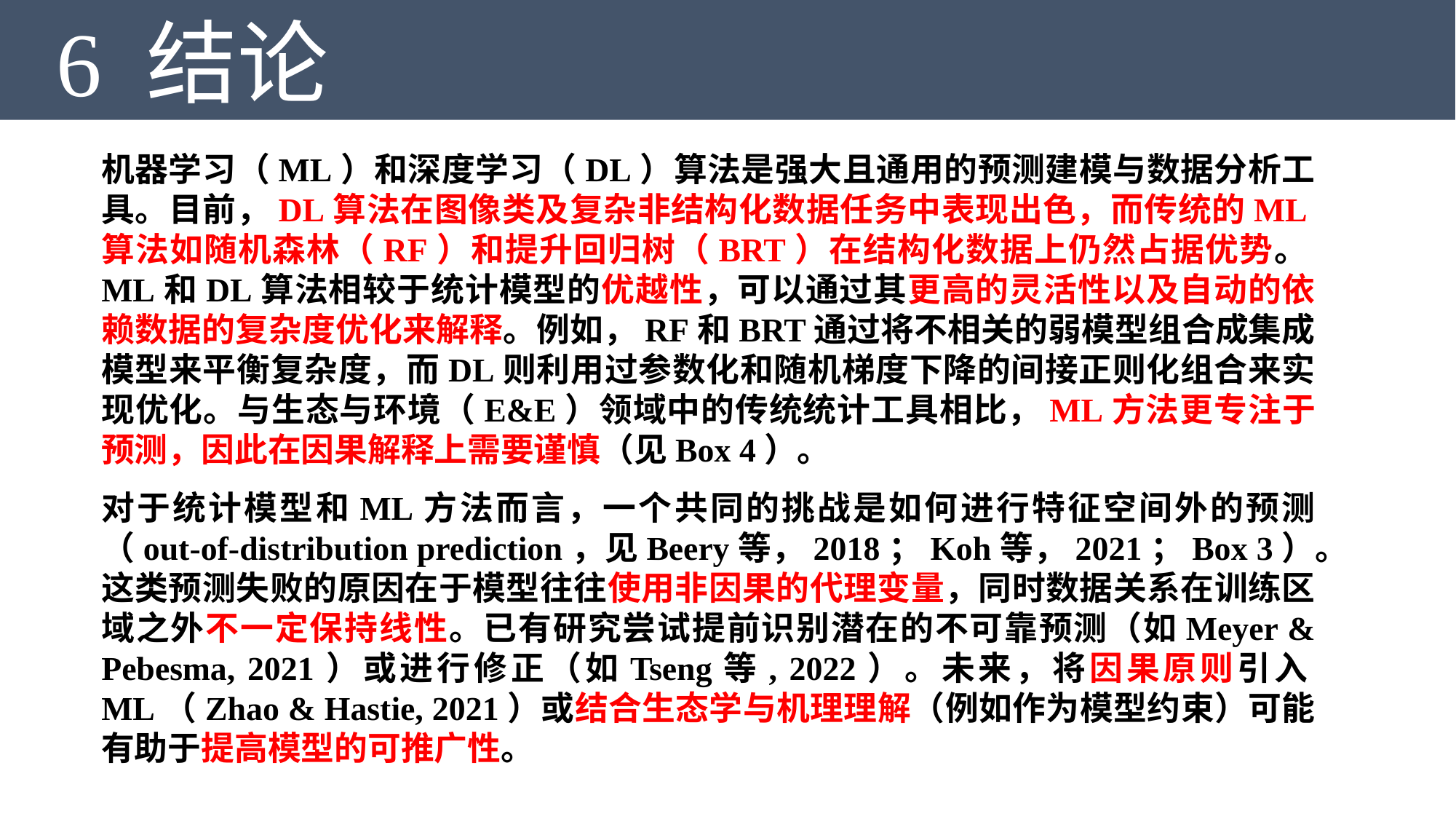

6 结论
机器学习（ML）和深度学习（DL）算法是强大且通用的预测建模与数据分析工具。目前，DL算法在图像类及复杂非结构化数据任务中表现出色，而传统的ML算法如随机森林（RF）和提升回归树（BRT）在结构化数据上仍然占据优势。ML和DL算法相较于统计模型的优越性，可以通过其更高的灵活性以及自动的依赖数据的复杂度优化来解释。例如，RF和BRT通过将不相关的弱模型组合成集成模型来平衡复杂度，而DL则利用过参数化和随机梯度下降的间接正则化组合来实现优化。与生态与环境（E&E）领域中的传统统计工具相比，ML方法更专注于预测，因此在因果解释上需要谨慎（见Box 4）。
对于统计模型和ML方法而言，一个共同的挑战是如何进行特征空间外的预测（out-of-distribution prediction，见Beery等，2018；Koh等，2021；Box 3）。这类预测失败的原因在于模型往往使用非因果的代理变量，同时数据关系在训练区域之外不一定保持线性。已有研究尝试提前识别潜在的不可靠预测（如Meyer & Pebesma, 2021）或进行修正（如Tseng等, 2022）。未来，将因果原则引入ML（Zhao & Hastie, 2021）或结合生态学与机理理解（例如作为模型约束）可能有助于提高模型的可推广性。